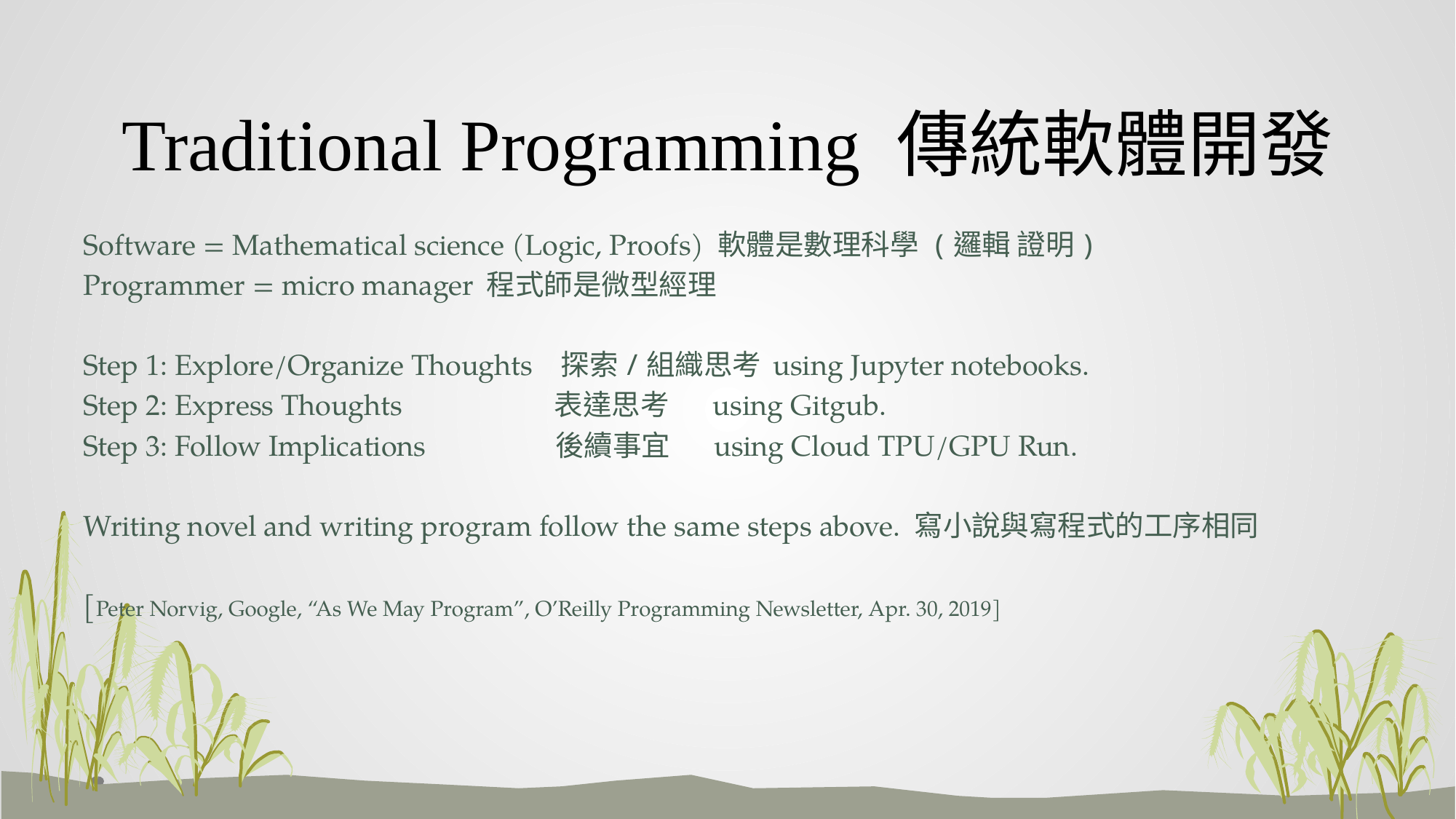

# Traditional Programming 傳統軟體開發
Software = Mathematical science (Logic, Proofs) 軟體是數理科學 (邏輯 證明)
Programmer = micro manager 程式師是微型經理

Step 1: Explore/Organize Thoughts   探索/組織思考 using Jupyter notebooks.
Step 2: Express Thoughts                    表達思考      using Gitgub.
Step 3: Follow Implications                 後續事宜      using Cloud TPU/GPU Run.

Writing novel and writing program follow the same steps above. 寫小說與寫程式的工序相同

[Peter Norvig, Google, “As We May Program”, O’Reilly Programming Newsletter, Apr. 30, 2019]